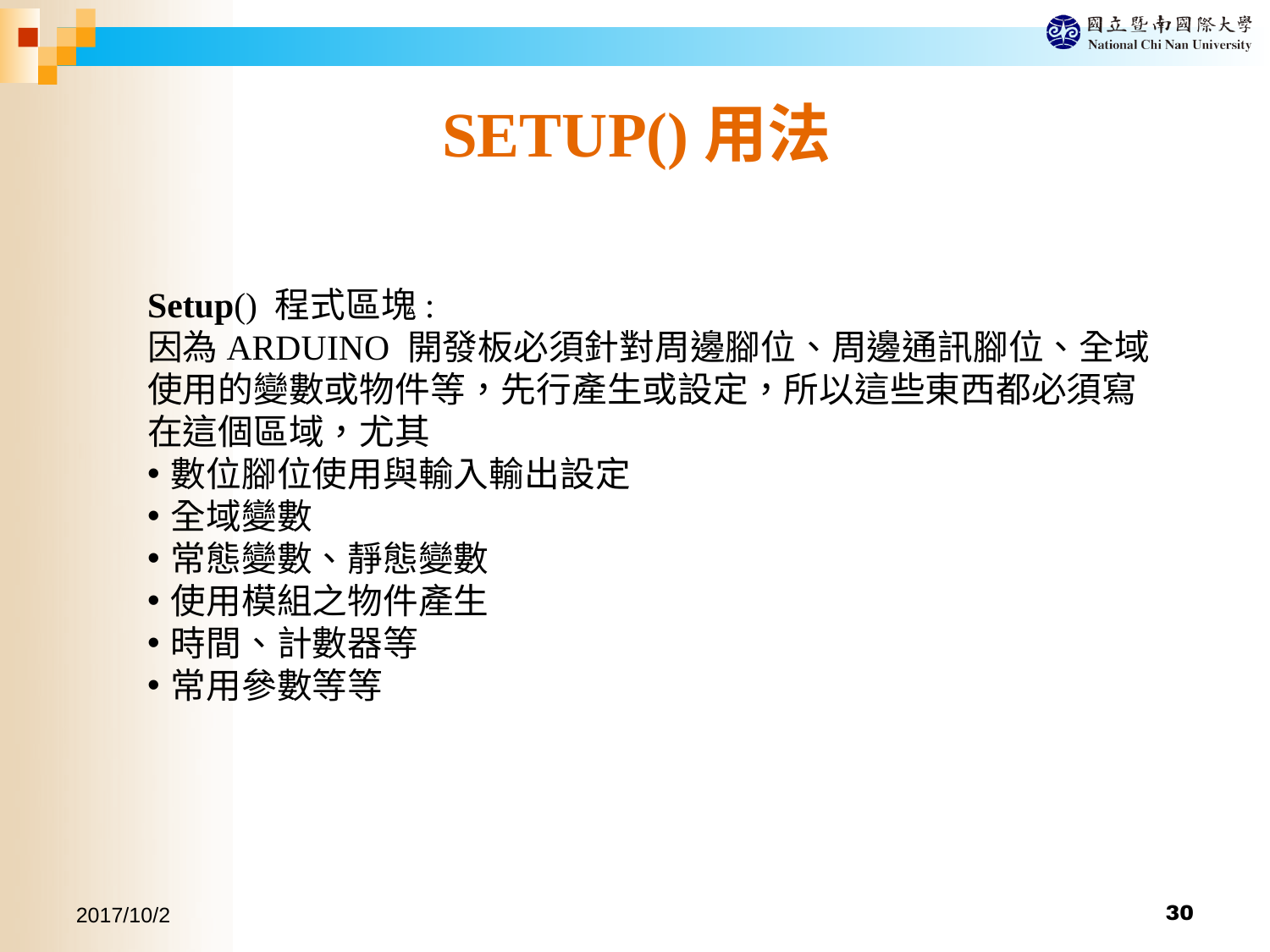

SETUP()用法
Setup() 程式區塊:
因為ARDUINO 開發板必須針對周邊腳位、周邊通訊腳位、全域使用的變數或物件等，先行產生或設定，所以這些東西都必須寫在這個區域，尤其
數位腳位使用與輸入輸出設定
全域變數
常態變數、靜態變數
使用模組之物件產生
時間、計數器等
常用參數等等

2017/10/2
30